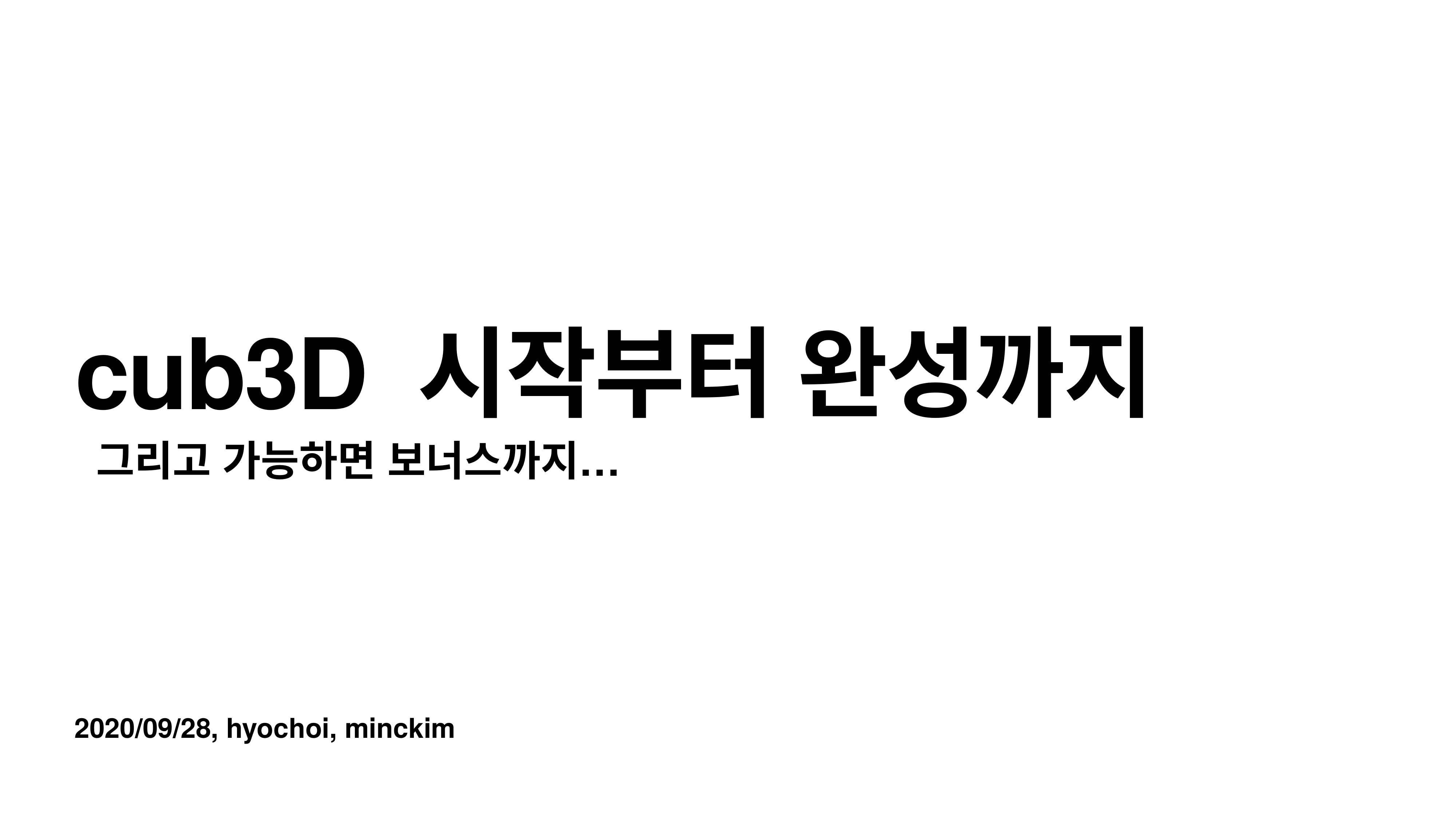

# cub3D 시작부터 완성까지
 그리고 가능하면 보너스까지…
2020/09/28, hyochoi, minckim